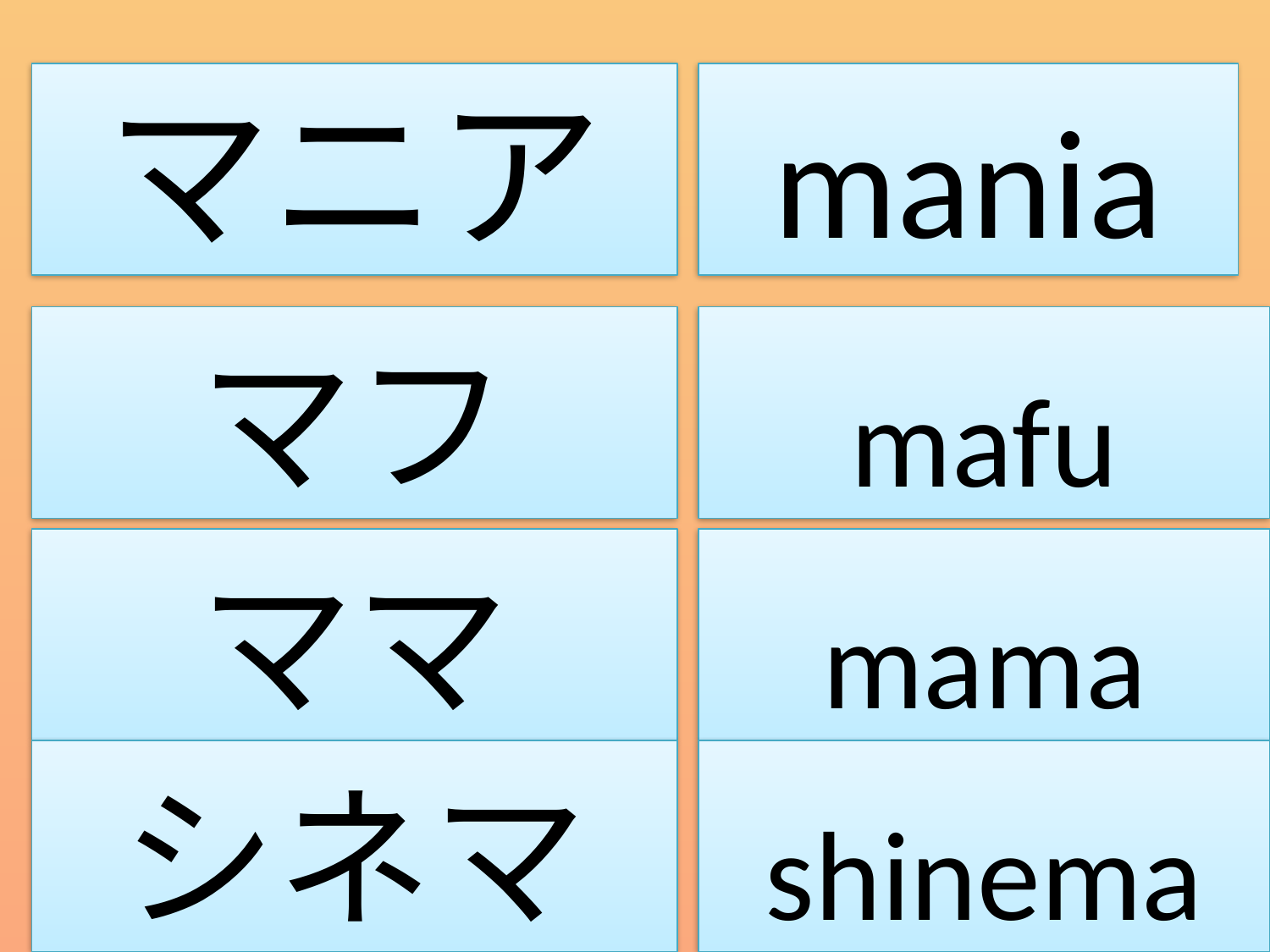

マニア
mania
マフ
mafu
ママ
mama
シネマ
shinema